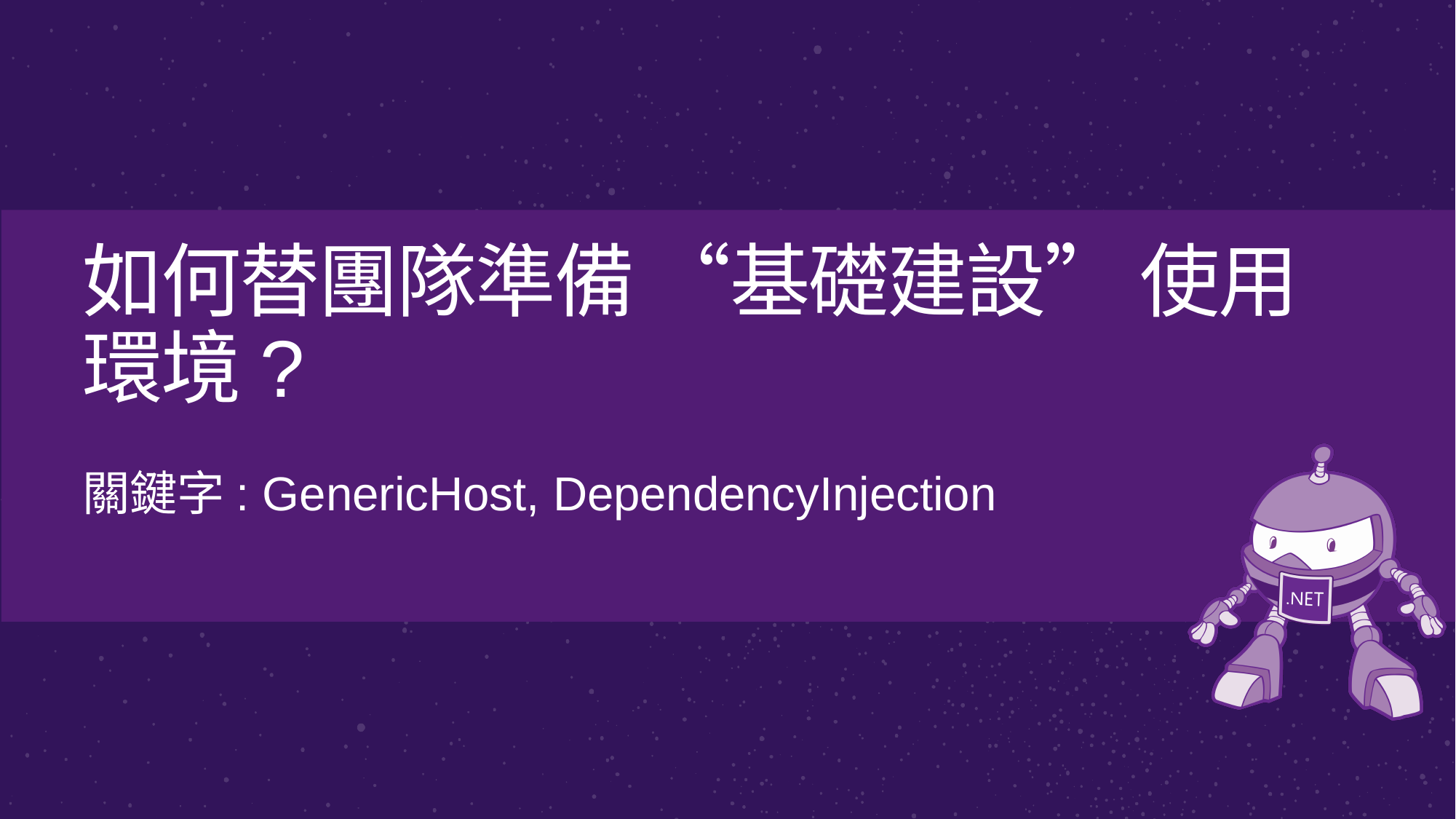

# 如何替團隊準備 “基礎建設” 使用環境?
關鍵字: GenericHost, DependencyInjection